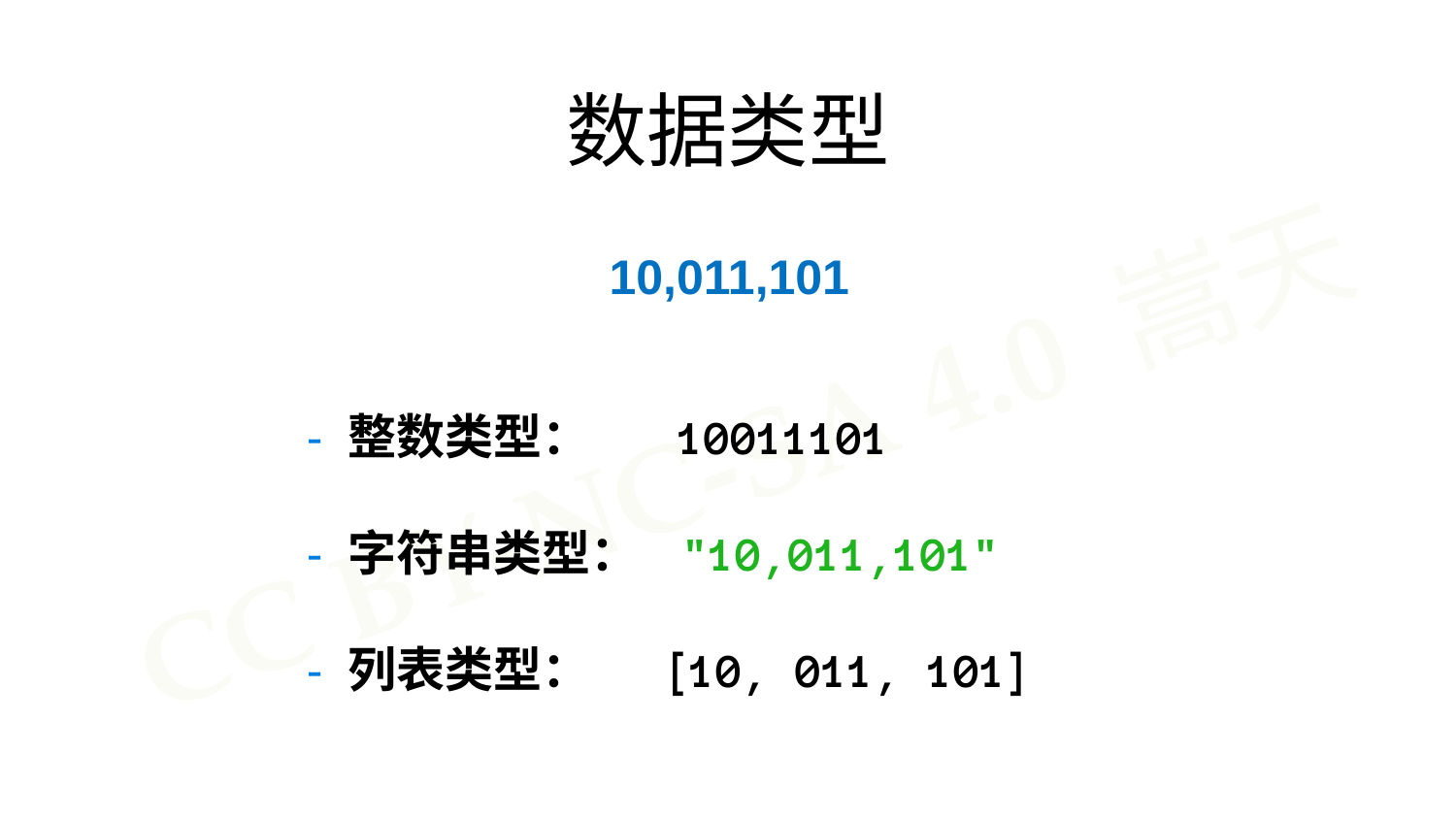

数据类型
10,011,101
- 整数类型：       10011101
- 字符串类型：   "10,011,101"
- 列表类型：	     [10, 011, 101]